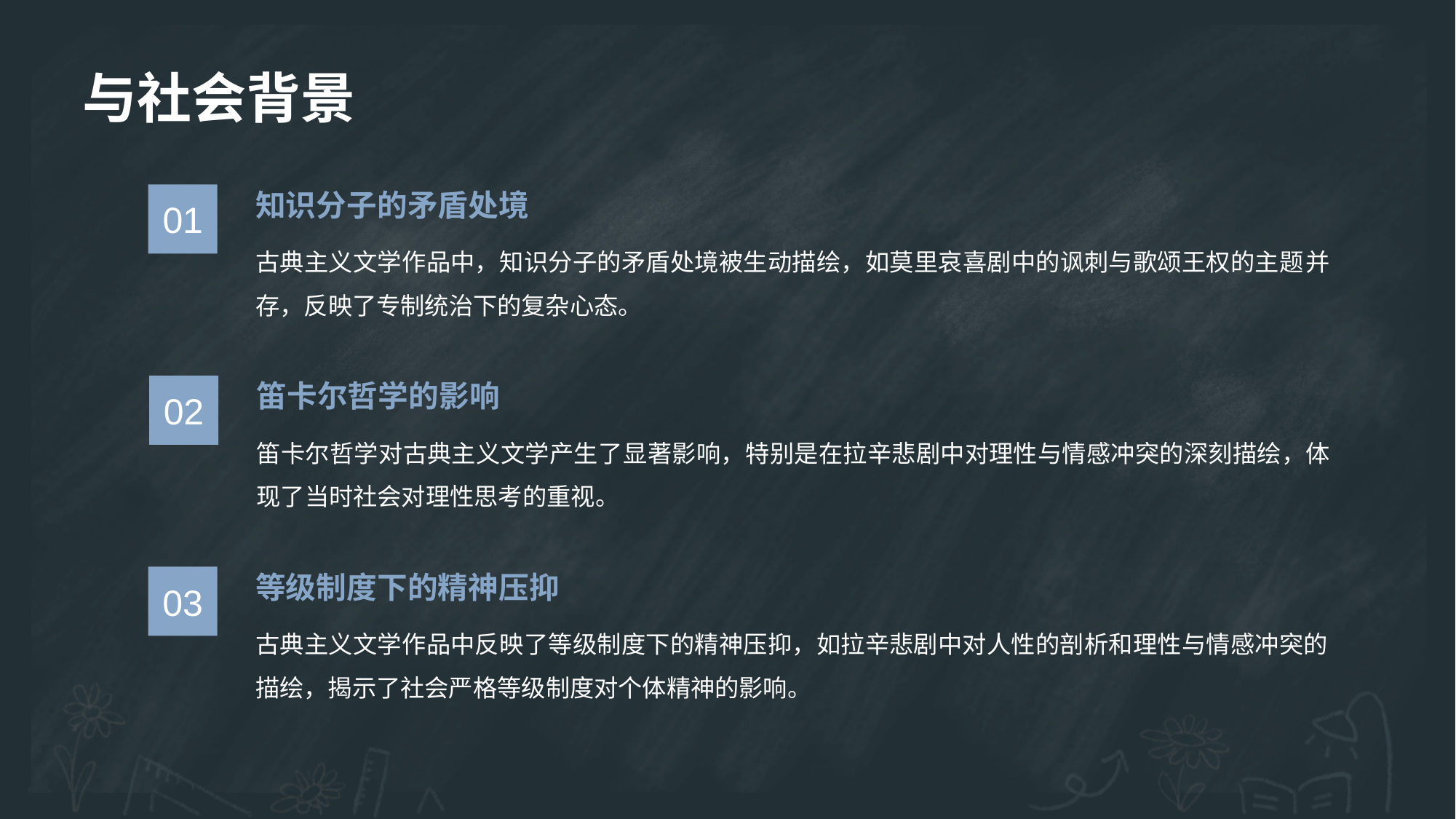

# 与社会背景
知识分子的矛盾处境
01
古典主义文学作品中，知识分子的矛盾处境被生动描绘，如莫里哀喜剧中的讽刺与歌颂王权的主题并存，反映了专制统治下的复杂心态。
笛卡尔哲学的影响
02
笛卡尔哲学对古典主义文学产生了显著影响，特别是在拉辛悲剧中对理性与情感冲突的深刻描绘，体现了当时社会对理性思考的重视。
等级制度下的精神压抑
03
古典主义文学作品中反映了等级制度下的精神压抑，如拉辛悲剧中对人性的剖析和理性与情感冲突的描绘，揭示了社会严格等级制度对个体精神的影响。